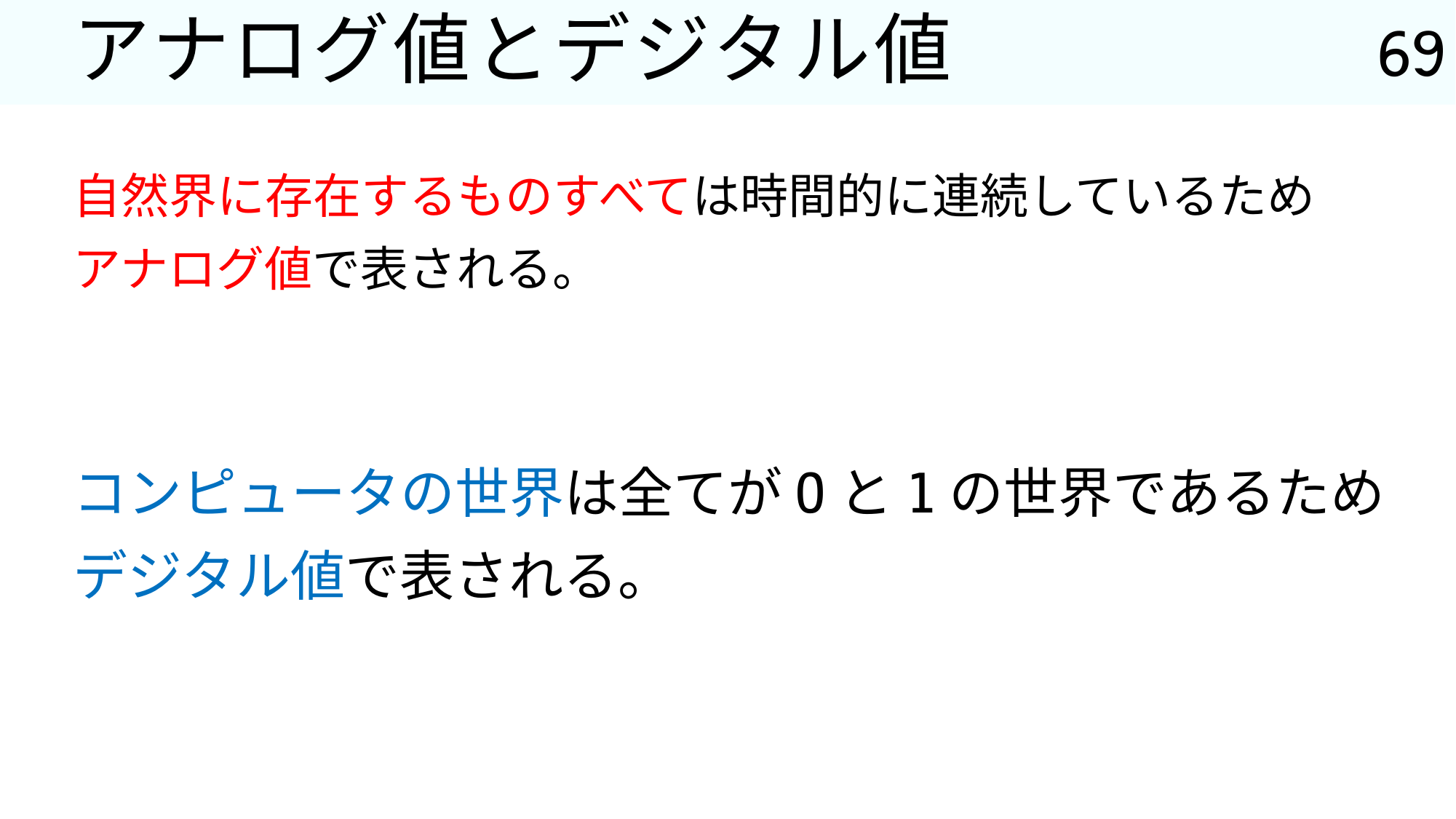

69
# アナログ値とデジタル値
自然界に存在するものすべては時間的に連続しているため
アナログ値で表される。

コンピュータの世界は全てが0と1の世界であるため
デジタル値で表される。